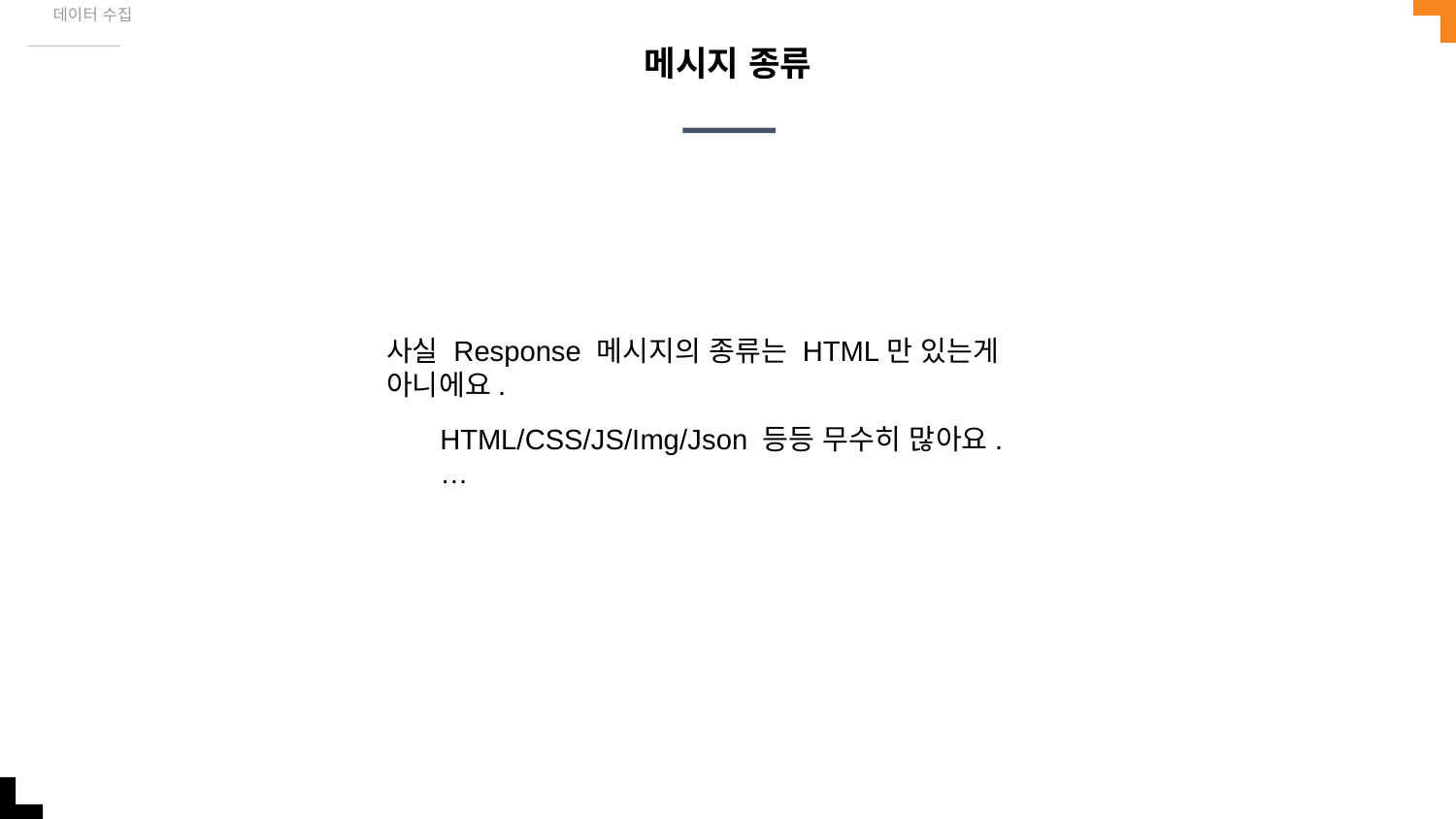

데이터 수집
# 메시지 종류
사실 Response 메시지의 종류는 HTML만 있는게 아니에요.

HTML/CSS/JS/Img/Json 등등 무수히 많아요. …